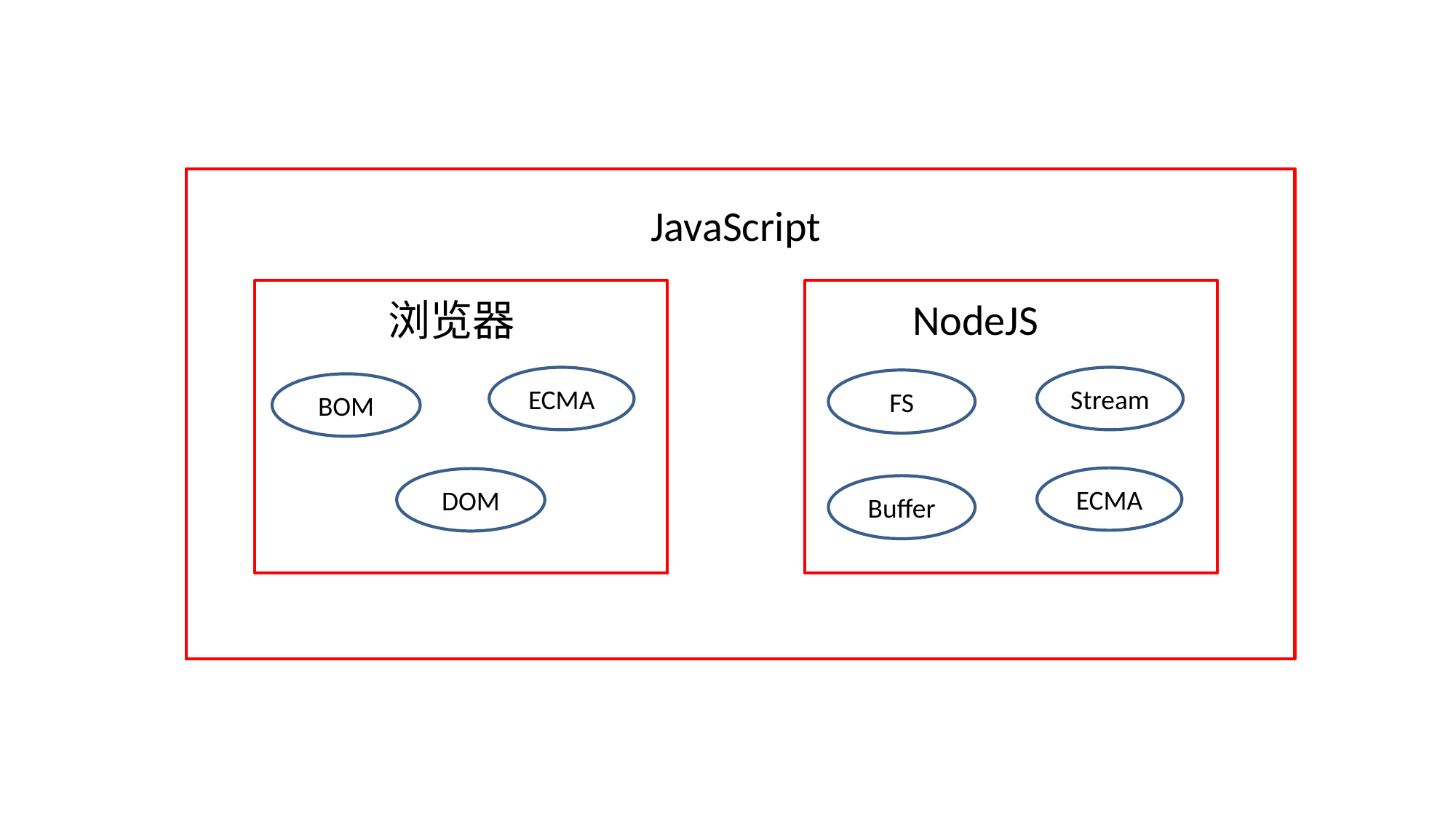

JavaScript

NodeJS
浏览器
ECMA
Stream
FS
BOM
ECMA
DOM
Buffer